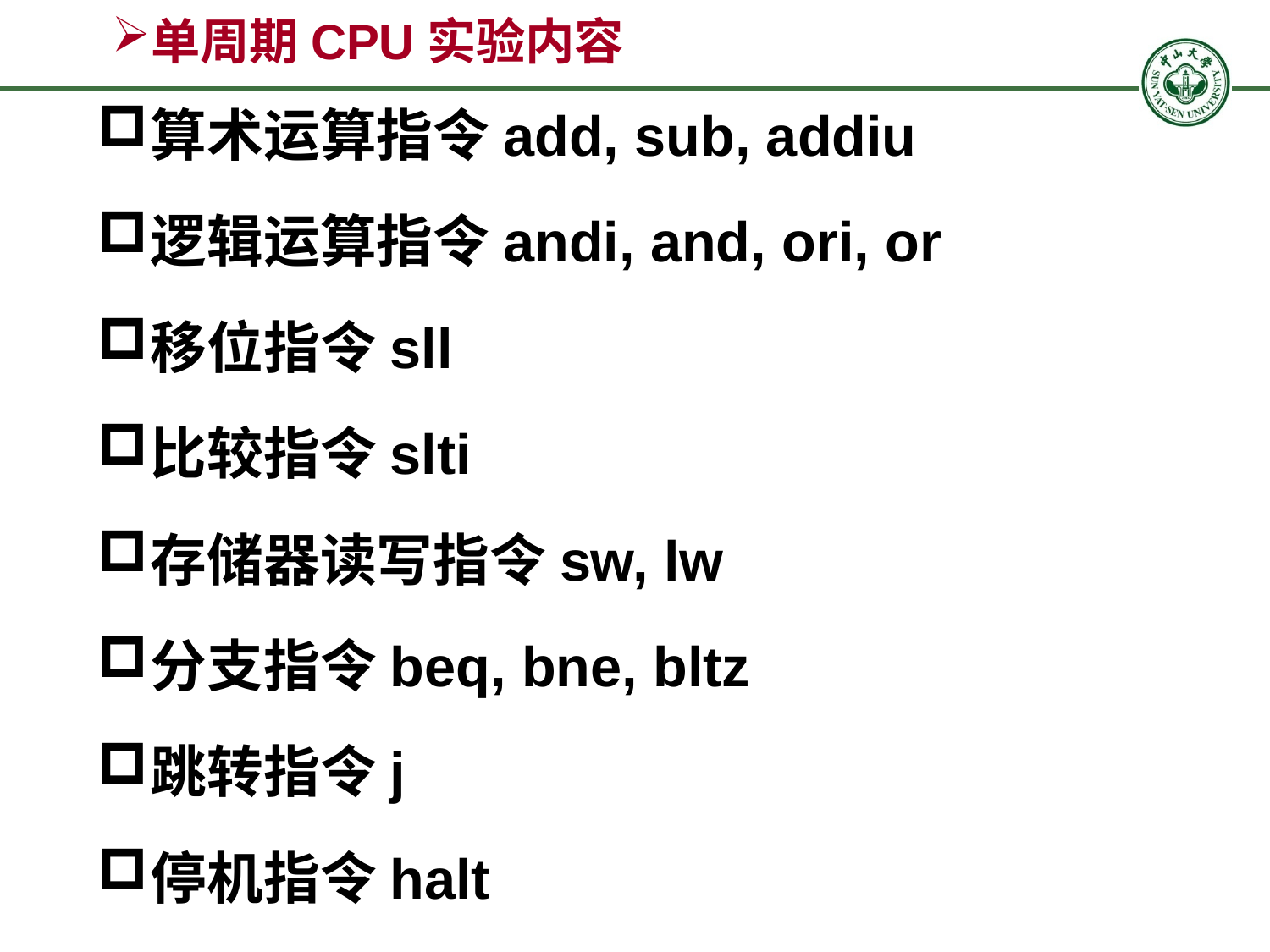

# 单周期CPU实验内容
算术运算指令add, sub, addiu
逻辑运算指令andi, and, ori, or
移位指令sll
比较指令slti
存储器读写指令sw, lw
分支指令beq, bne, bltz
跳转指令j
停机指令halt